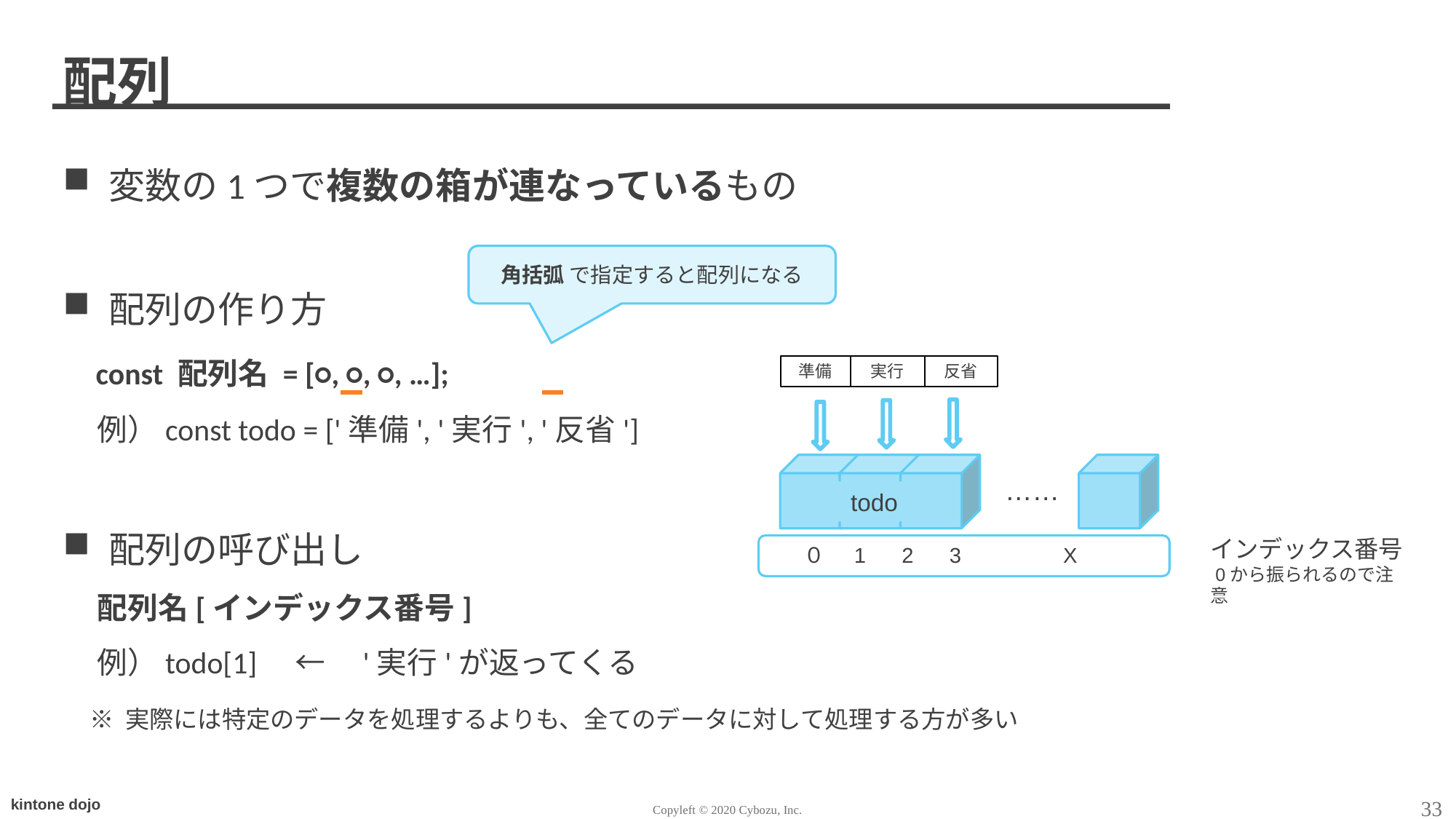

# 配列
変数の1つで複数の箱が連なっているもの

配列の作り方
    const 配列名 = [○, ○, ○, …];
    例）const todo = ['準備', '実行', '反省']

配列の呼び出し
    配列名[インデックス番号]
    例）todo[1]　←　'実行'が返ってくる
    ※ 実際には特定のデータを処理するよりも、全てのデータに対して処理する方が多い

角括弧 で指定すると配列になる

実行
反省
準備

……
todo
インデックス番号
 0から振られるので注意

０     1      2      3                 X
33
Copyleft © 2020 Cybozu, Inc.